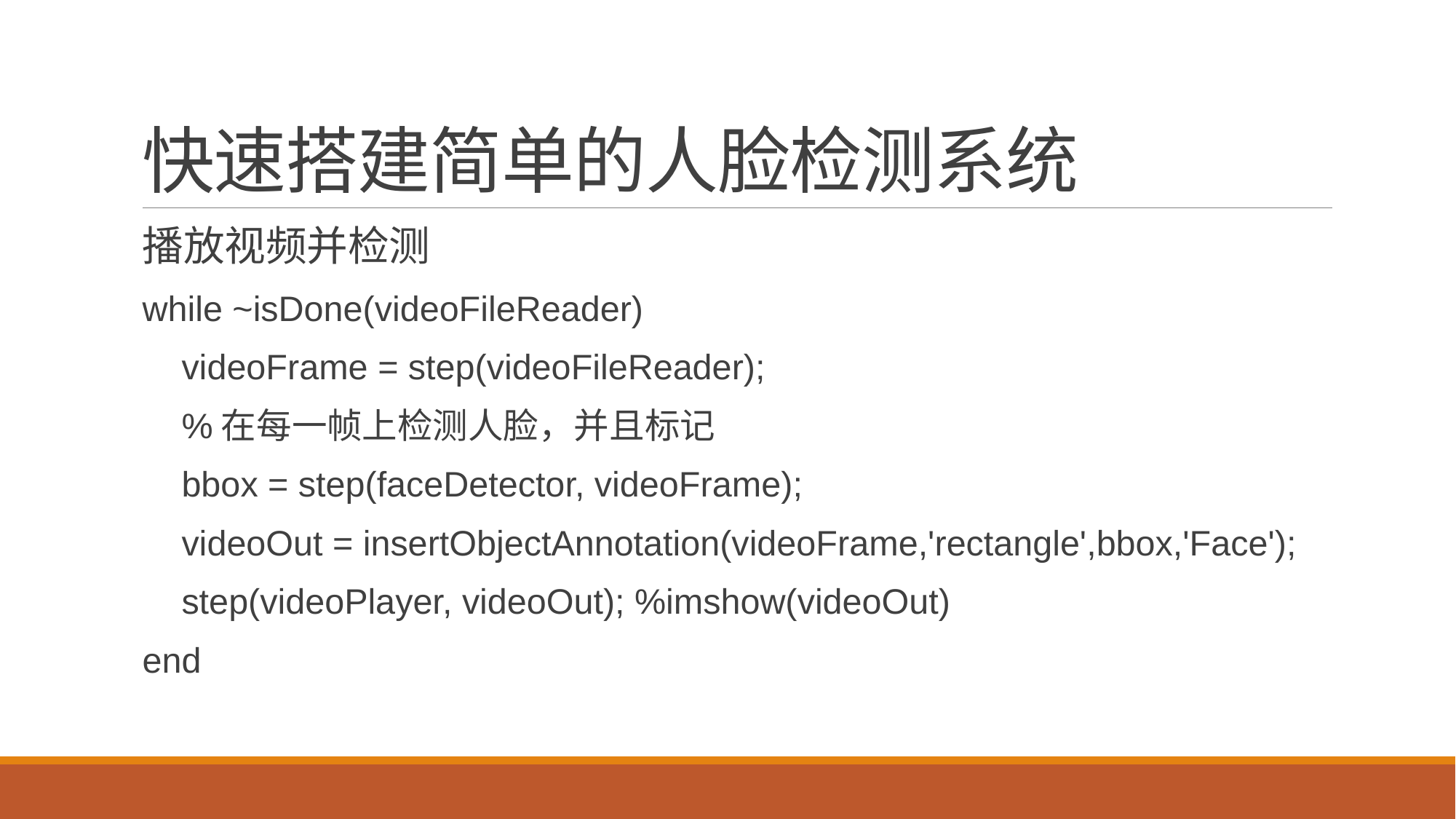

# 快速搭建简单的人脸检测系统
播放视频并检测
while ~isDone(videoFileReader)
    videoFrame = step(videoFileReader);
    %在每一帧上检测人脸，并且标记
    bbox = step(faceDetector, videoFrame);
    videoOut = insertObjectAnnotation(videoFrame,'rectangle',bbox,'Face');
    step(videoPlayer, videoOut); %imshow(videoOut)
end